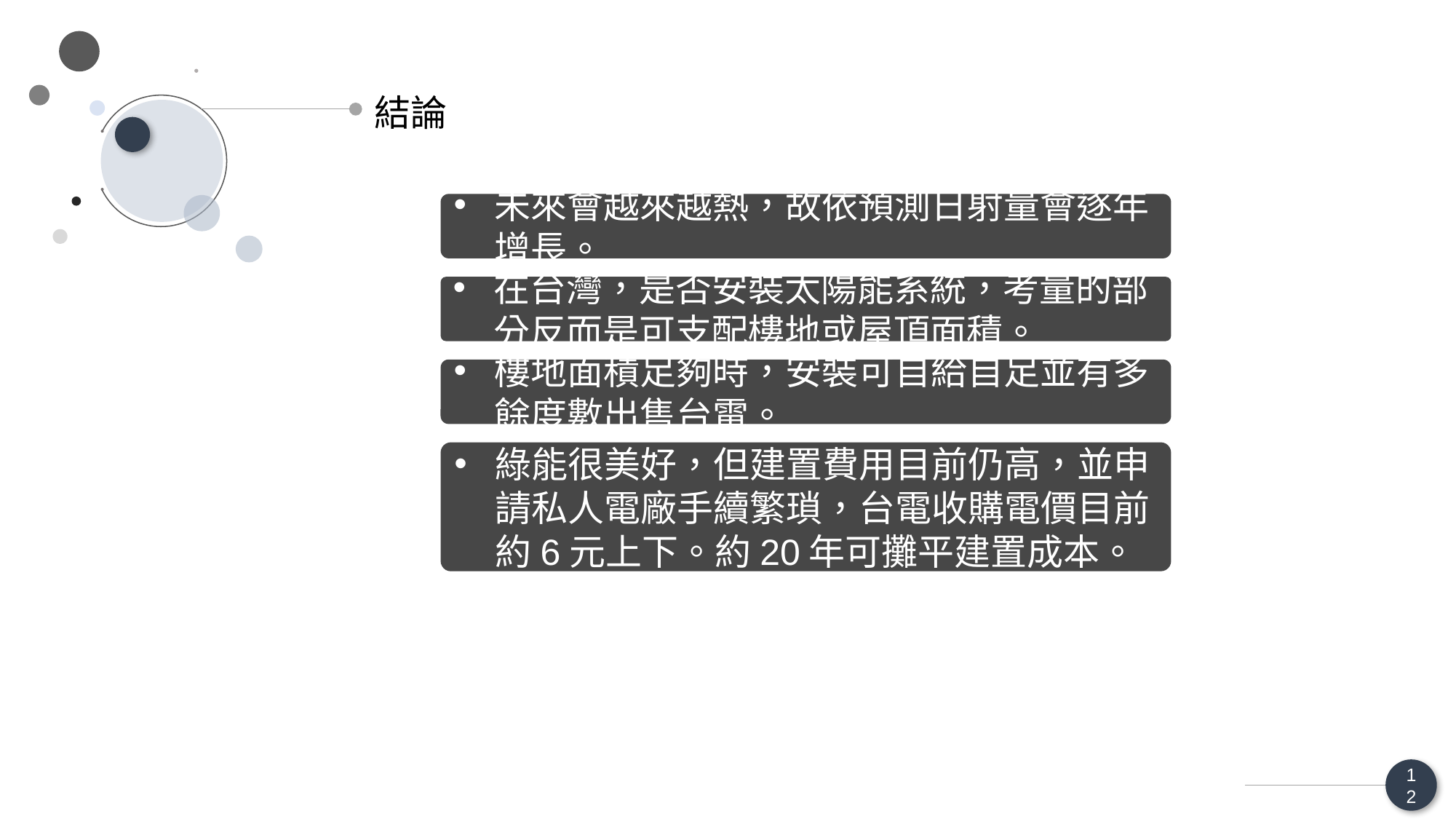

結論
未來會越來越熱，故依預測日射量會逐年增長。
在台灣，是否安裝太陽能系統，考量的部分反而是可支配樓地或屋頂面積。
樓地面積足夠時，安裝可自給自足並有多餘度數出售台電。
綠能很美好，但建置費用目前仍高，並申請私人電廠手續繁瑣，台電收購電價目前約6元上下。約20年可攤平建置成本。
12